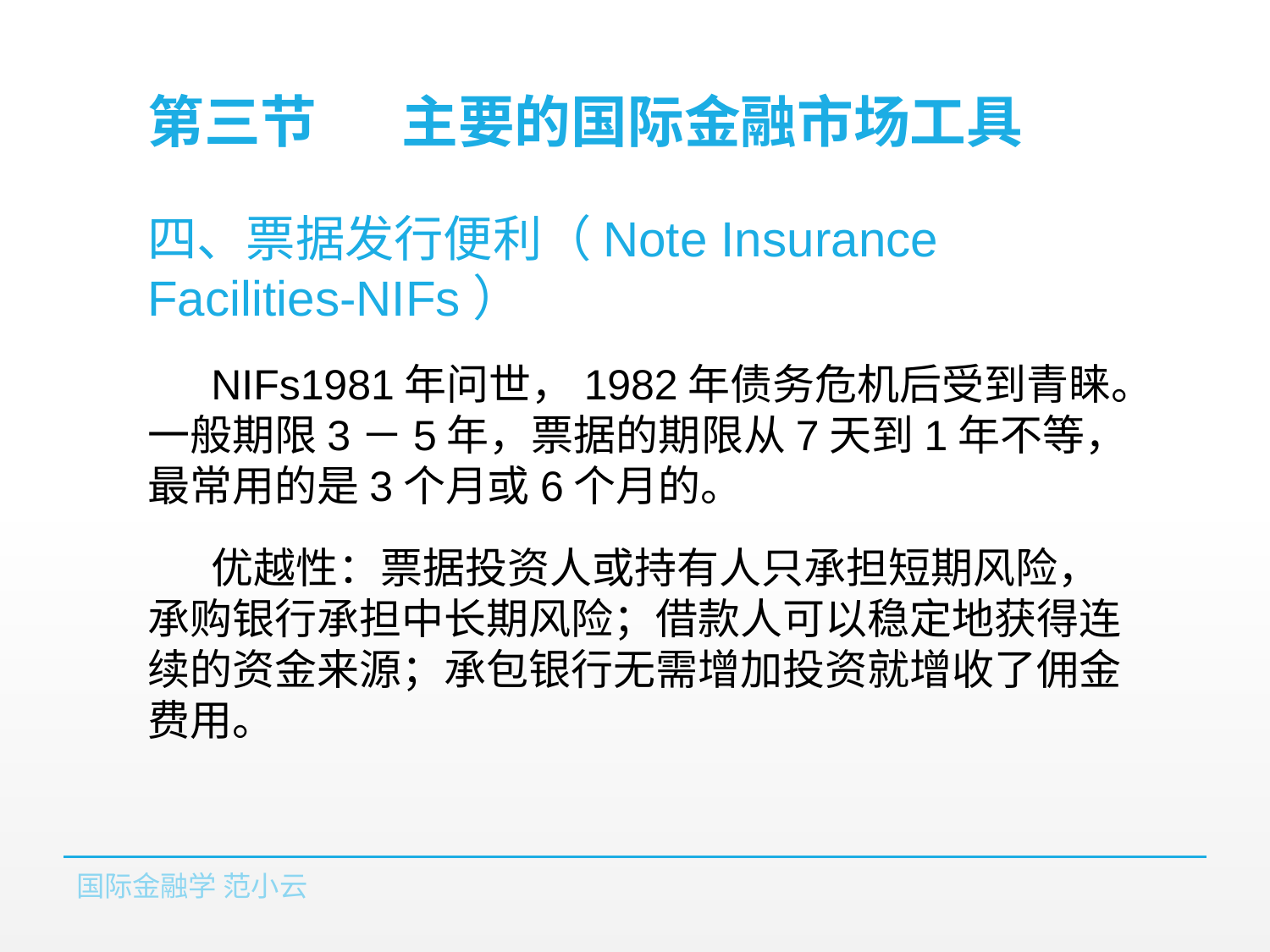

# 第三节	主要的国际金融市场工具
四、票据发行便利（Note Insurance Facilities-NIFs）
NIFs1981年问世，1982年债务危机后受到青睐。一般期限3－5年，票据的期限从7天到1年不等，最常用的是3个月或6个月的。
优越性：票据投资人或持有人只承担短期风险，承购银行承担中长期风险；借款人可以稳定地获得连续的资金来源；承包银行无需增加投资就增收了佣金费用。

国际金融学 范小云